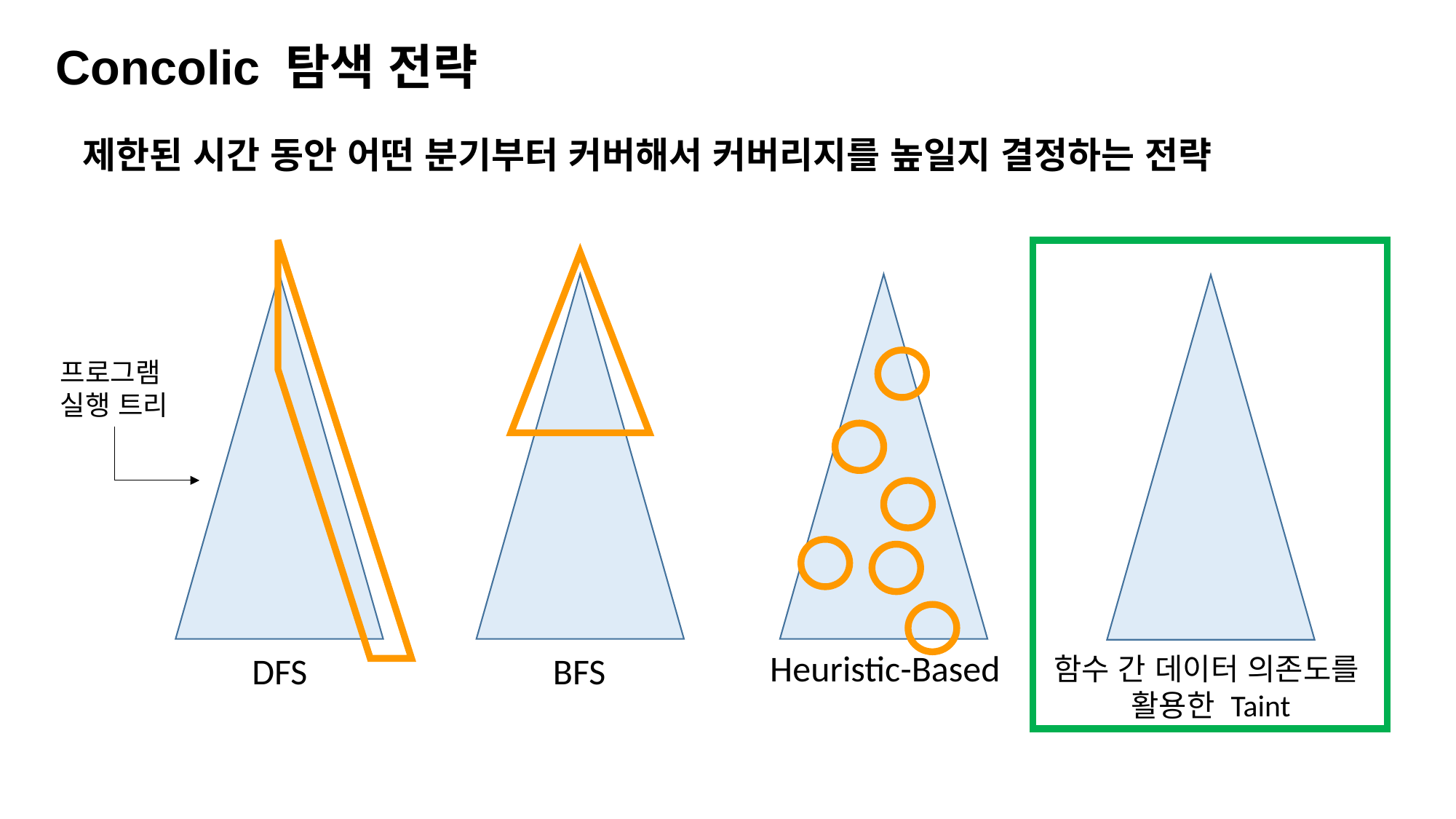

Concolic 탐색 전략
제한된 시간 동안 어떤 분기부터 커버해서 커버리지를 높일지 결정하는 전략

프로그램
실행 트리

Heuristic-Based
BFS
DFS
함수 간 데이터 의존도를
활용한 Taint